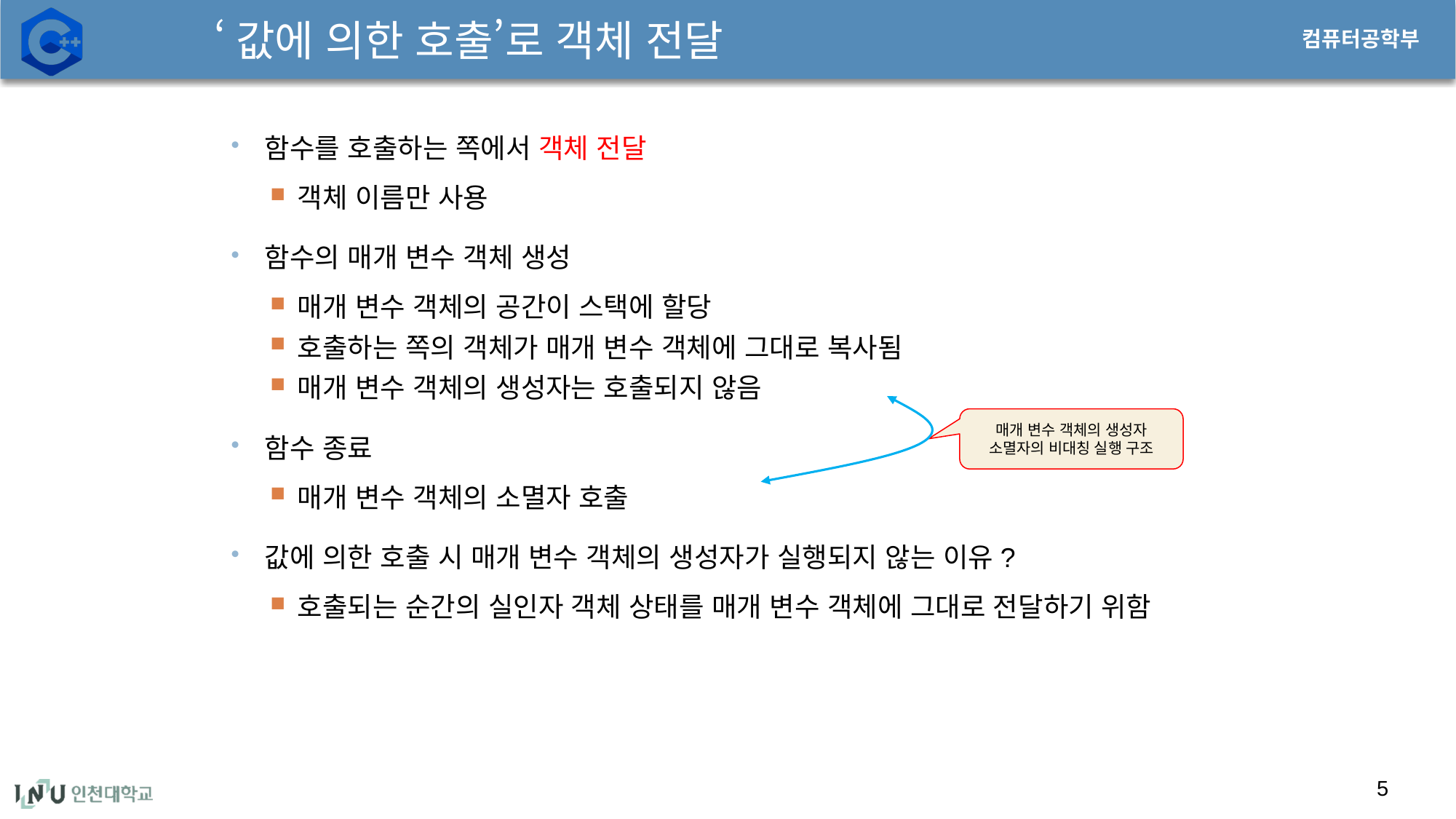

# ‘값에 의한 호출’로 객체 전달
함수를 호출하는 쪽에서 객체 전달
객체 이름만 사용
함수의 매개 변수 객체 생성
매개 변수 객체의 공간이 스택에 할당
호출하는 쪽의 객체가 매개 변수 객체에 그대로 복사됨
매개 변수 객체의 생성자는 호출되지 않음
함수 종료
매개 변수 객체의 소멸자 호출
값에 의한 호출 시 매개 변수 객체의 생성자가 실행되지 않는 이유?
호출되는 순간의 실인자 객체 상태를 매개 변수 객체에 그대로 전달하기 위함

매개 변수 객체의 생성자 소멸자의 비대칭 실행 구조